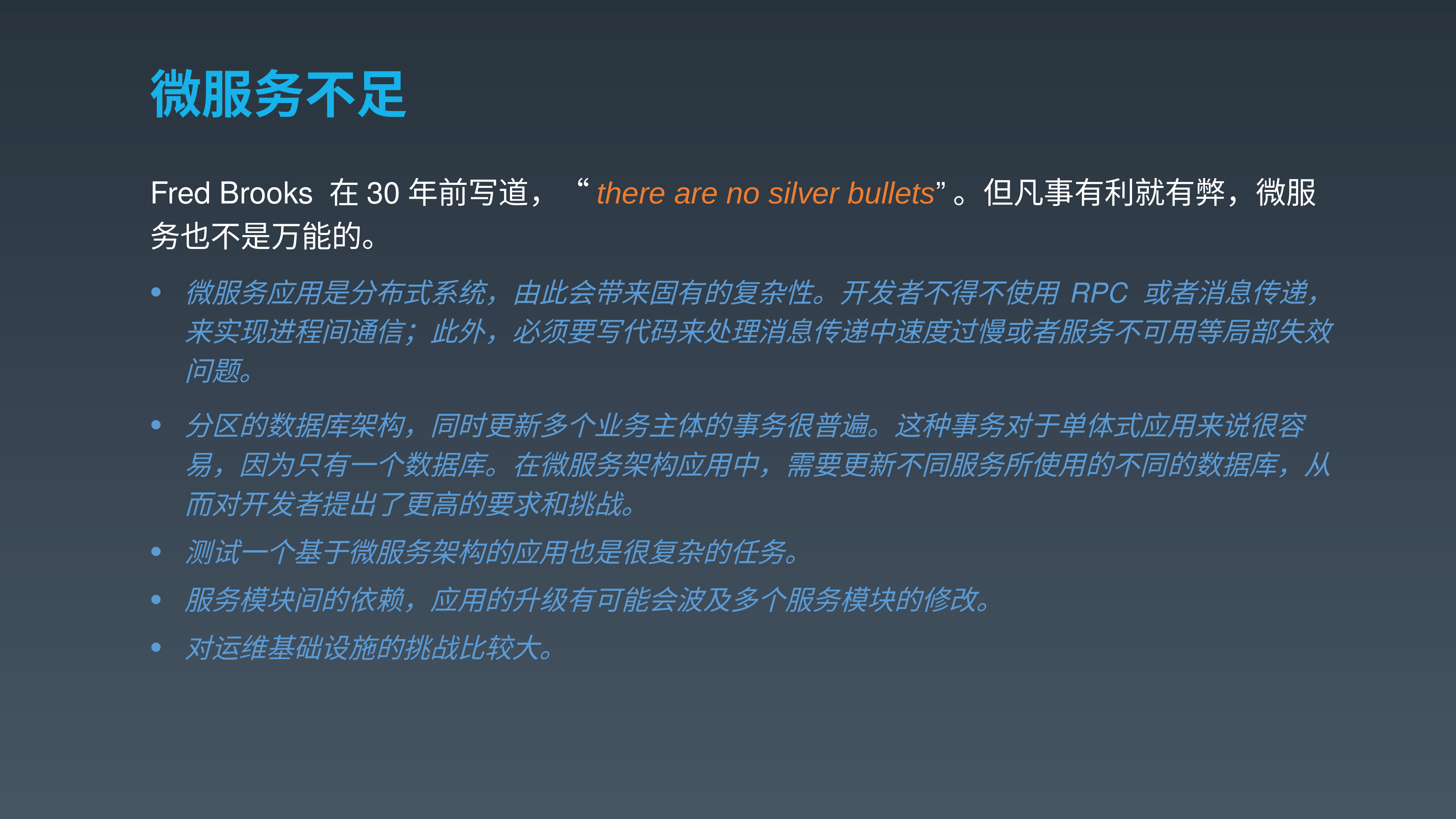

# 微服务不足
Fred Brooks 在30年前写道，“there are no silver bullets”。但凡事有利就有弊，微服务也不是万能的。
微服务应用是分布式系统，由此会带来固有的复杂性。开发者不得不使用 RPC 或者消息传递，来实现进程间通信；此外，必须要写代码来处理消息传递中速度过慢或者服务不可用等局部失效问题。
分区的数据库架构，同时更新多个业务主体的事务很普遍。这种事务对于单体式应用来说很容易，因为只有一个数据库。在微服务架构应用中，需要更新不同服务所使用的不同的数据库，从而对开发者提出了更高的要求和挑战。
测试一个基于微服务架构的应用也是很复杂的任务。
服务模块间的依赖，应用的升级有可能会波及多个服务模块的修改。
对运维基础设施的挑战比较大。